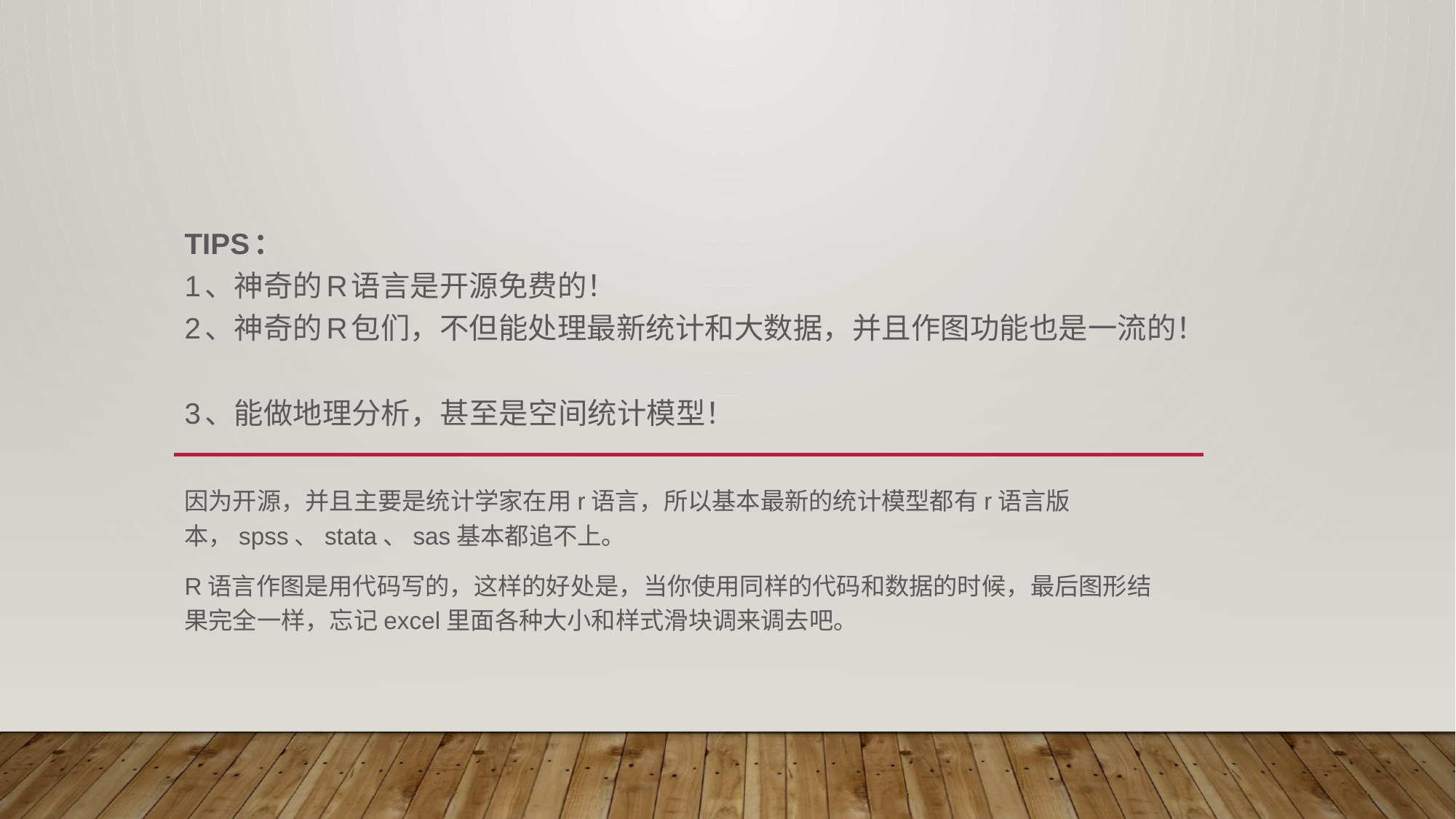

# tipS： 1、神奇的R语言是开源免费的！ 2、神奇的R包们，不但能处理最新统计和大数据，并且作图功能也是一流的！ 3、能做地理分析，甚至是空间统计模型！
因为开源，并且主要是统计学家在用r语言，所以基本最新的统计模型都有r语言版本，spss、stata、sas基本都追不上。
R语言作图是用代码写的，这样的好处是，当你使用同样的代码和数据的时候，最后图形结果完全一样，忘记excel里面各种大小和样式滑块调来调去吧。